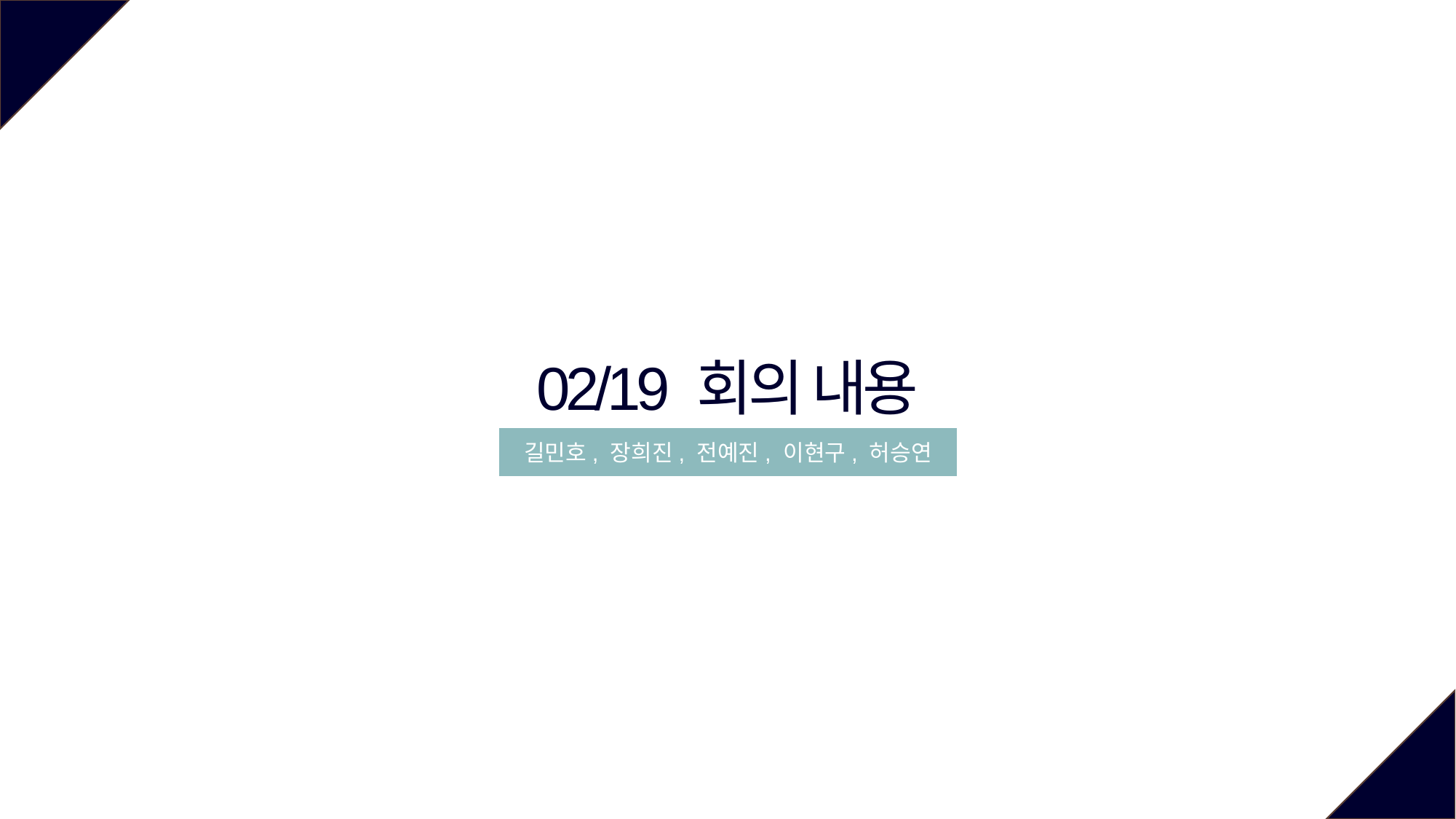

02/19 회의 내용
길민호, 장희진, 전예진, 이현구, 허승연